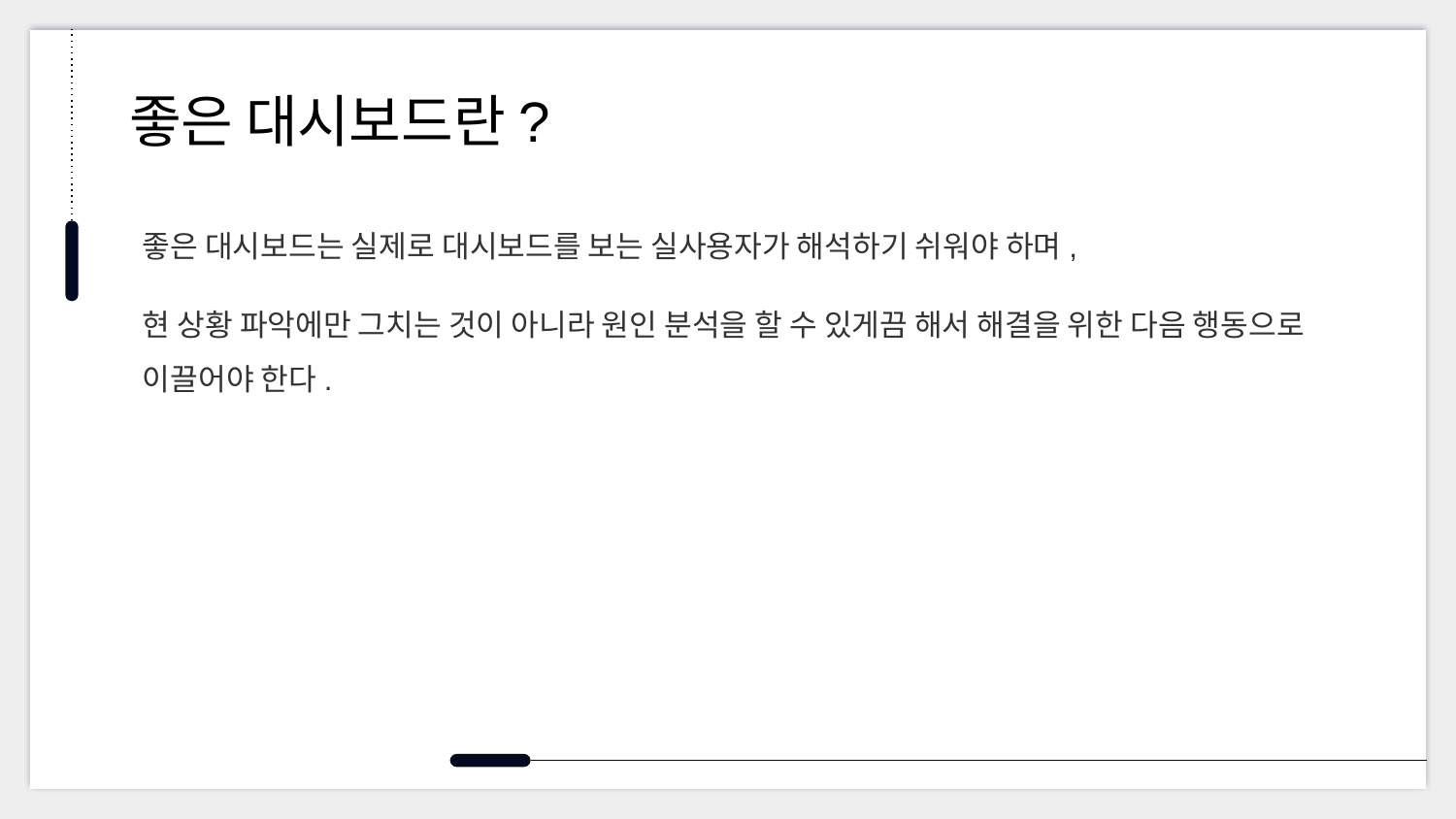

# 좋은 대시보드란?
좋은 대시보드는 실제로 대시보드를 보는 실사용자가 해석하기 쉬워야 하며,
현 상황 파악에만 그치는 것이 아니라 원인 분석을 할 수 있게끔 해서 해결을 위한 다음 행동으로 이끌어야 한다.